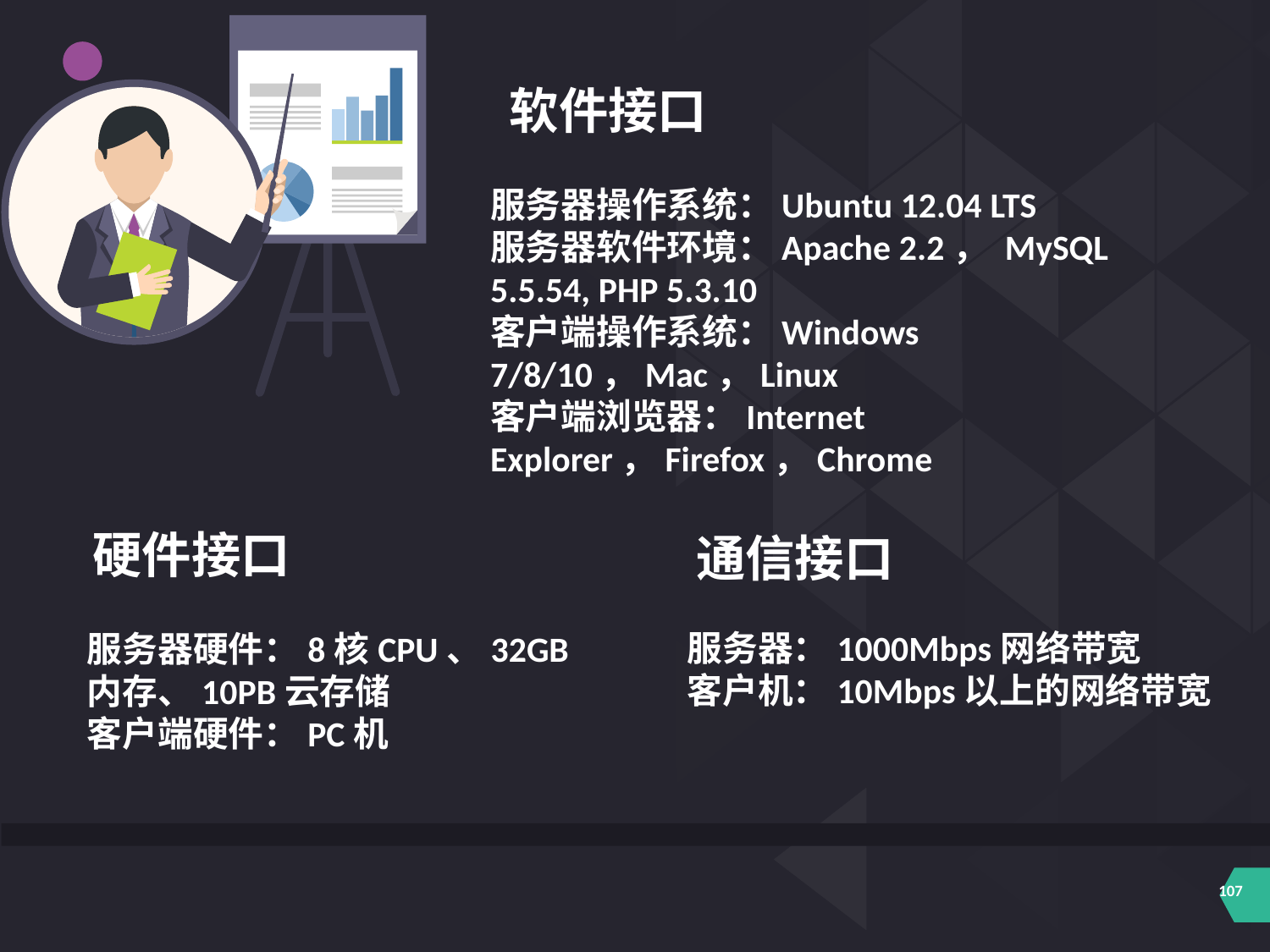

软件接口
服务器操作系统：Ubuntu 12.04 LTS
服务器软件环境：Apache 2.2， MySQL 5.5.54, PHP 5.3.10
客户端操作系统：Windows 7/8/10，Mac，Linux
客户端浏览器：Internet Explorer，Firefox，Chrome
硬件接口
通信接口
服务器：1000Mbps网络带宽
客户机：10Mbps以上的网络带宽
服务器硬件：8核CPU、32GB内存、10PB云存储
客户端硬件：PC机